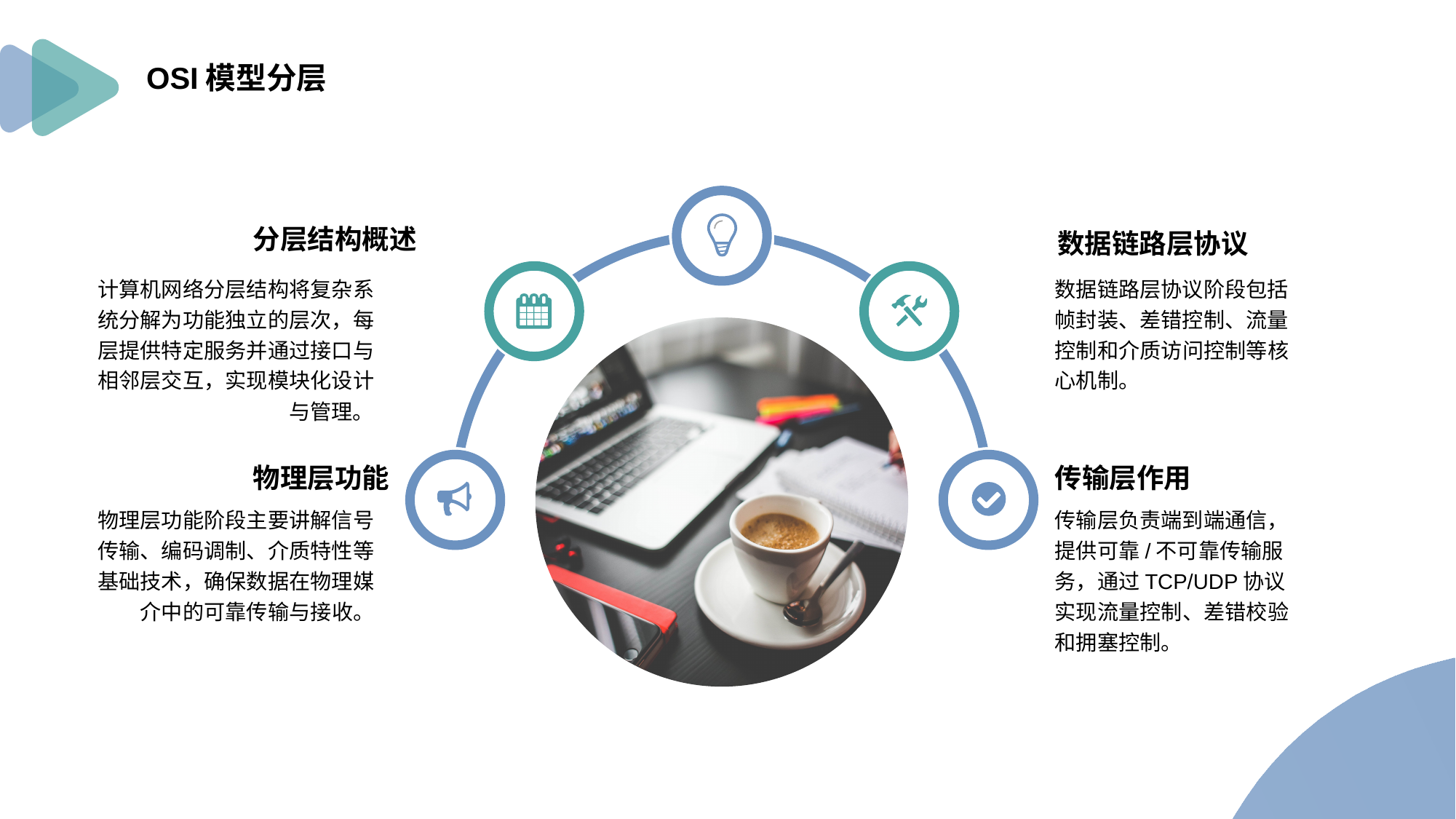

OSI模型分层

分层结构概述

数据链路层协议

计算机网络分层结构将复杂系统分解为功能独立的层次，每层提供特定服务并通过接口与相邻层交互，实现模块化设计与管理。
数据链路层协议阶段包括帧封装、差错控制、流量控制和介质访问控制等核心机制。

物理层功能
传输层作用

物理层功能阶段主要讲解信号传输、编码调制、介质特性等基础技术，确保数据在物理媒介中的可靠传输与接收。
传输层负责端到端通信，提供可靠/不可靠传输服务，通过TCP/UDP协议实现流量控制、差错校验和拥塞控制。